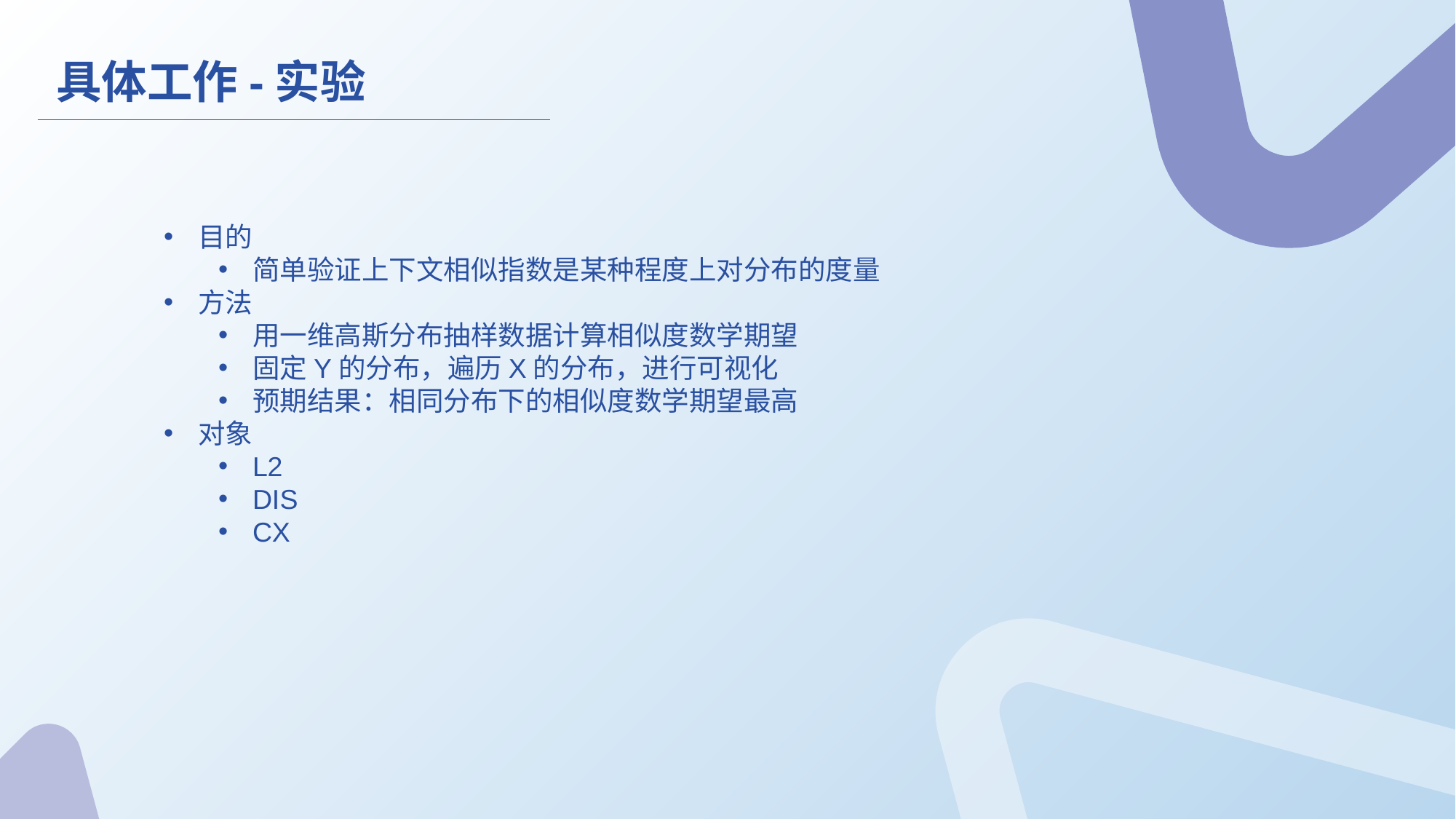

具体工作-实验
目的
简单验证上下文相似指数是某种程度上对分布的度量
方法
用一维高斯分布抽样数据计算相似度数学期望
固定Y的分布，遍历X的分布，进行可视化
预期结果：相同分布下的相似度数学期望最高
对象
L2
DIS
CX